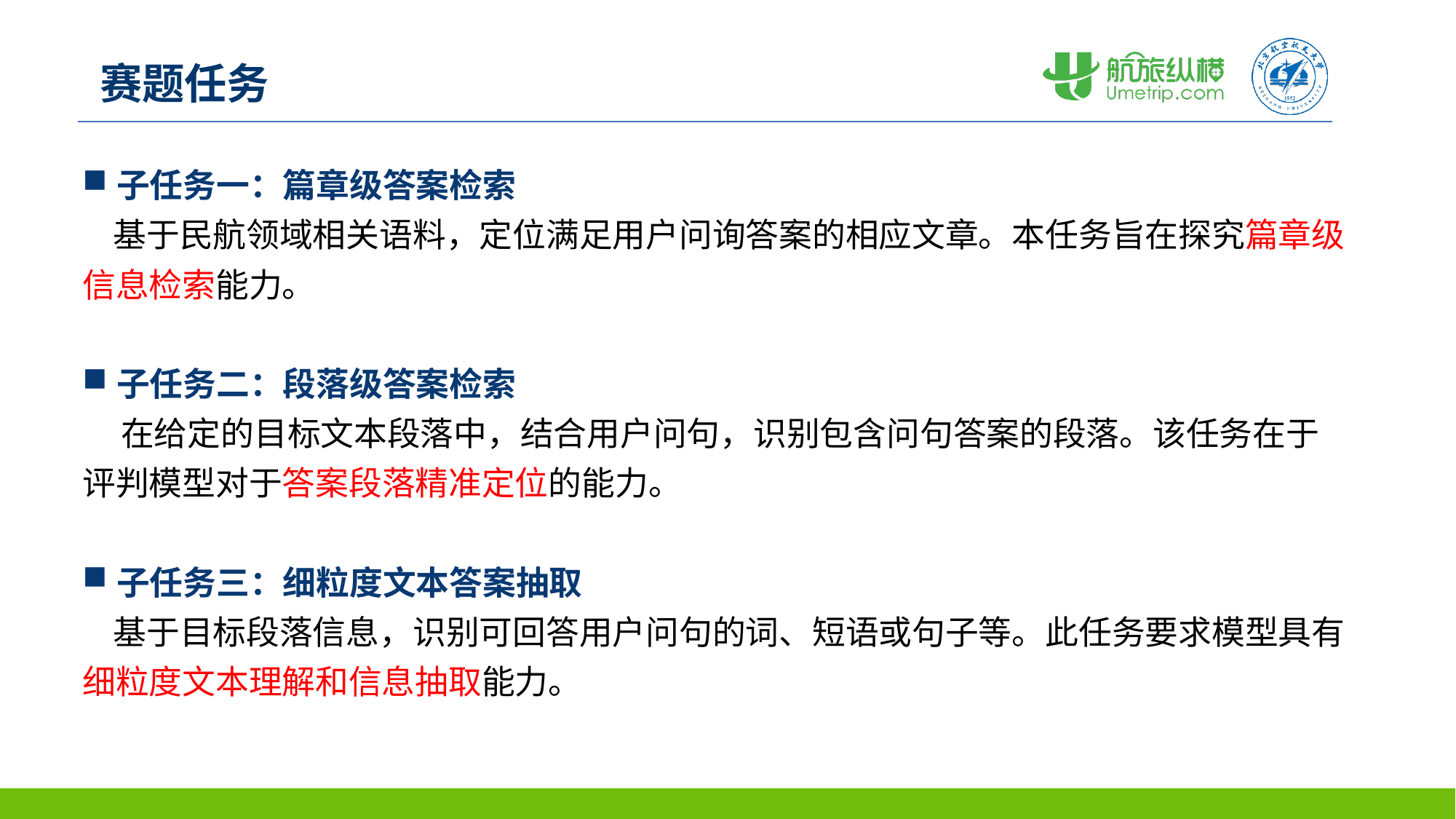

赛题任务
子任务一：篇章级答案检索
   基于民航领域相关语料，定位满足用户问询答案的相应文章。本任务旨在探究篇章级信息检索能力。

子任务二：段落级答案检索
    在给定的目标文本段落中，结合用户问句，识别包含问句答案的段落。该任务在于评判模型对于答案段落精准定位的能力。

子任务三：细粒度文本答案抽取
   基于目标段落信息，识别可回答用户问句的词、短语或句子等。此任务要求模型具有细粒度文本理解和信息抽取能力。